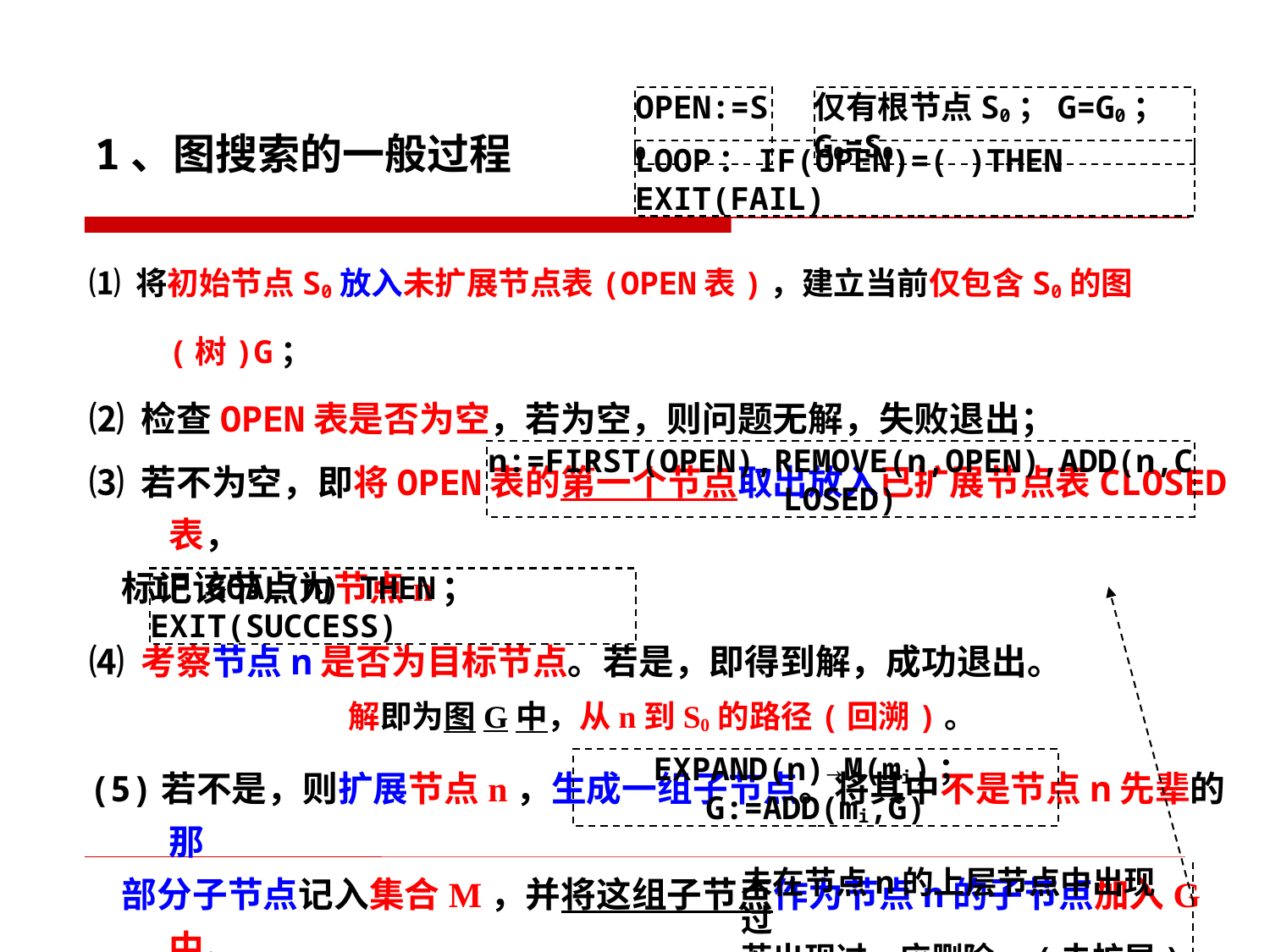

OPEN:=S0
仅有根节点S0；G=G0；G0=S0
1、图搜索的一般过程
LOOP：IF(OPEN)=( )THEN EXIT(FAIL)
⑴ 将初始节点S0放入未扩展节点表(OPEN表)，建立当前仅包含S0的图(树)G；
⑵ 检查OPEN表是否为空，若为空，则问题无解，失败退出；
⑶ 若不为空，即将OPEN表的第一个节点取出放入已扩展节点表CLOSED表，
   标记该节点为节点n；
⑷ 考察节点n是否为目标节点。若是，即得到解，成功退出。
                                   解即为图G中，从n到S0的路径(回溯)。
(5)若不是，则扩展节点n，生成一组子节点。将其中不是节点n先辈的那
   部分子节点记入集合M，并将这组子节点作为节点n的子节点加入G中。
   (即在图(树)中呈现出来)。
n:=FIRST(OPEN),REMOVE(n,OPEN),ADD(n,CLOSED)
IF GOAL(n) THEN EXIT(SUCCESS)
EXPAND(n)→M(mi)；G:=ADD(mi,G)
未在节点n的上层节点中出现过
若出现过，应删除。(未扩展)